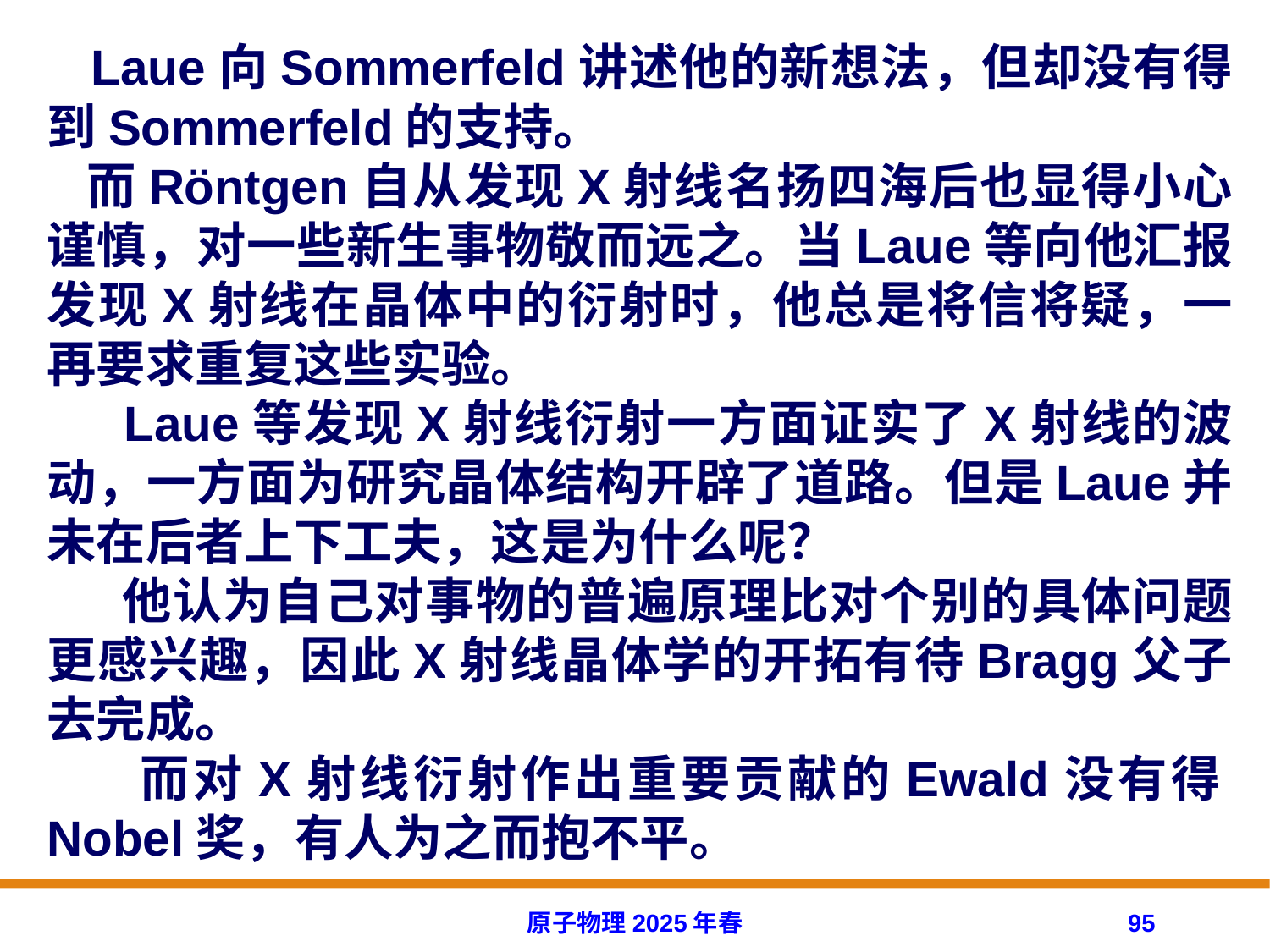

Laue向Sommerfeld讲述他的新想法，但却没有得到Sommerfeld的支持。
  而Röntgen自从发现X射线名扬四海后也显得小心谨慎，对一些新生事物敬而远之。当Laue等向他汇报发现X射线在晶体中的衍射时，他总是将信将疑，一再要求重复这些实验。
     Laue等发现X射线衍射一方面证实了X射线的波动，一方面为研究晶体结构开辟了道路。但是Laue并未在后者上下工夫，这是为什么呢？
     他认为自己对事物的普遍原理比对个别的具体问题更感兴趣，因此X射线晶体学的开拓有待Bragg父子去完成。
     而对X射线衍射作出重要贡献的Ewald没有得Nobel奖，有人为之而抱不平。
原子物理2025年春
95